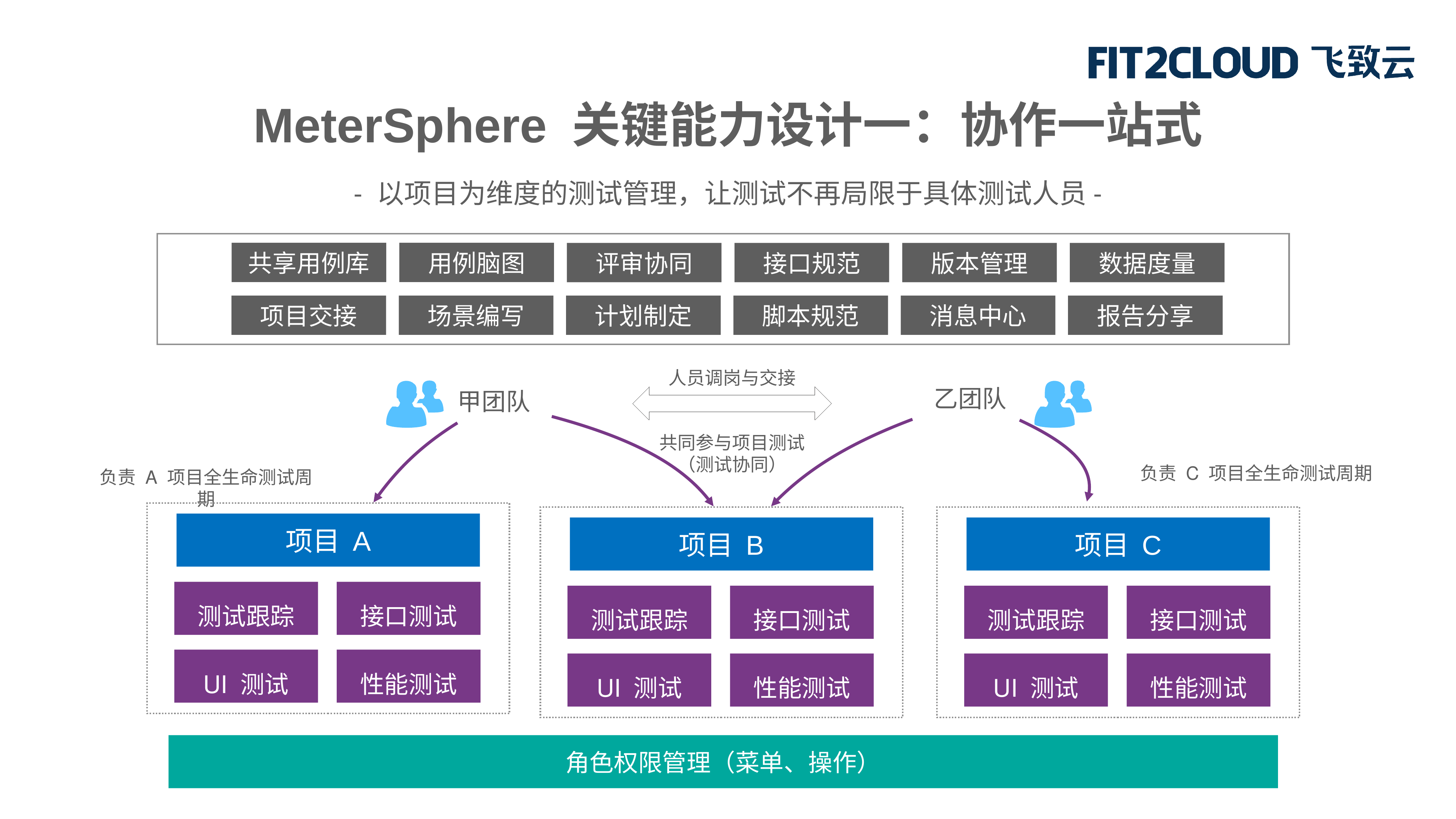

MeterSphere 关键能力设计一：协作一站式
- 以项目为维度的测试管理，让测试不再局限于具体测试人员-

共享用例库

用例脑图

评审协同

接口规范

版本管理

数据度量

项目交接

场景编写

计划制定

脚本规范

消息中心

报告分享

人员调岗与交接
乙团队

甲团队

共同参与项目测试（测试协同）
负责 C 项目全生命测试周期
负责 A 项目全生命测试周期

项目 A

测试跟踪

接口测试

UI 测试

性能测试

项目 B

测试跟踪

接口测试

UI 测试

性能测试

项目 C

测试跟踪

接口测试

UI 测试

性能测试

角色权限管理（菜单、操作）